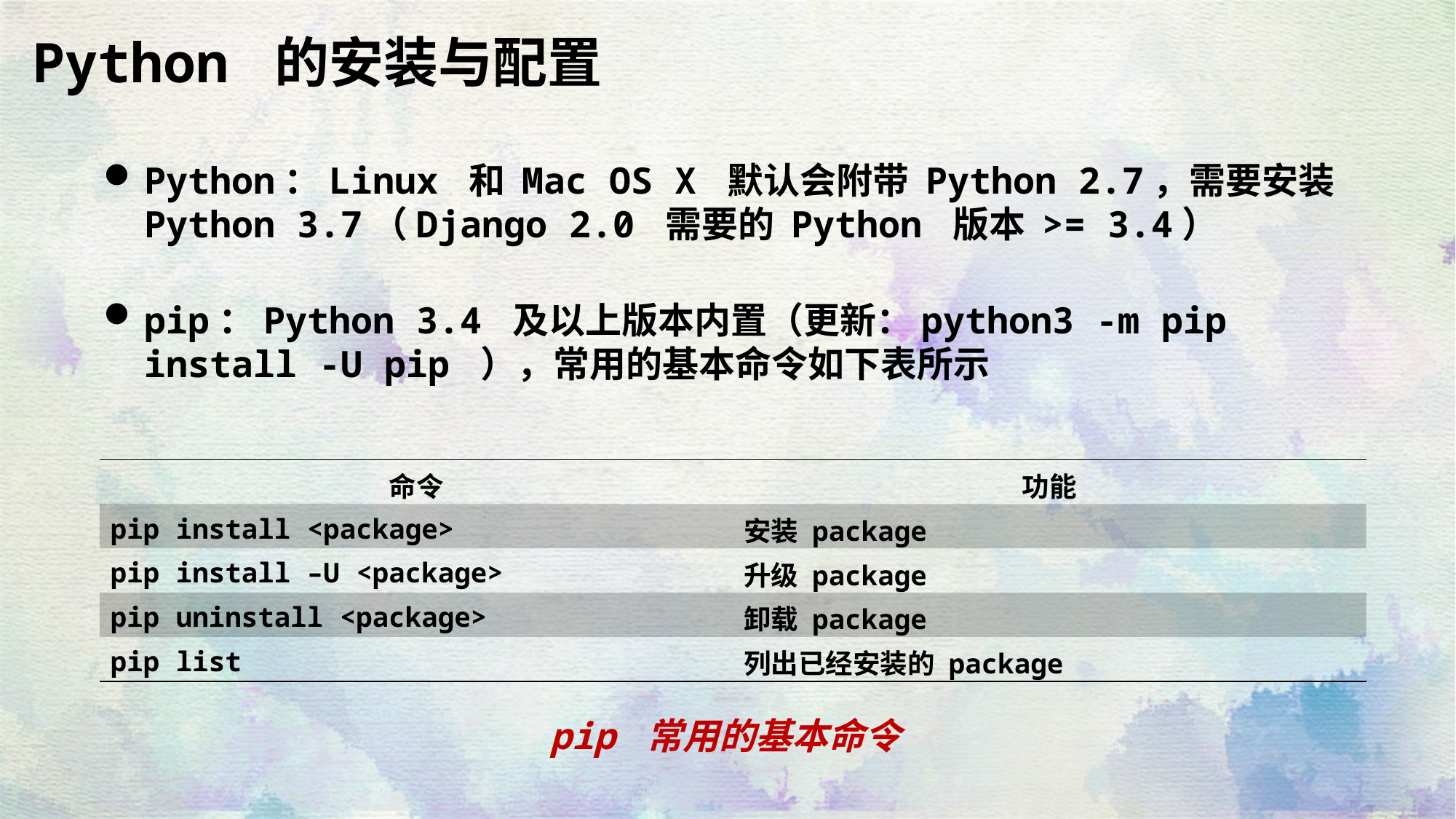

Python 的安装与配置
Python：Linux 和 Mac OS X 默认会附带 Python 2.7，需要安装 Python 3.7（Django 2.0 需要的 Python 版本 >= 3.4）
pip：Python 3.4 及以上版本内置（更新：python3 -m pip install -U pip ），常用的基本命令如下表所示
| 命令 | 功能 |
| --- | --- |
| pip install <package> | 安装 package |
| pip install –U <package> | 升级 package |
| pip uninstall <package> | 卸载 package |
| pip list | 列出已经安装的 package |
pip 常用的基本命令